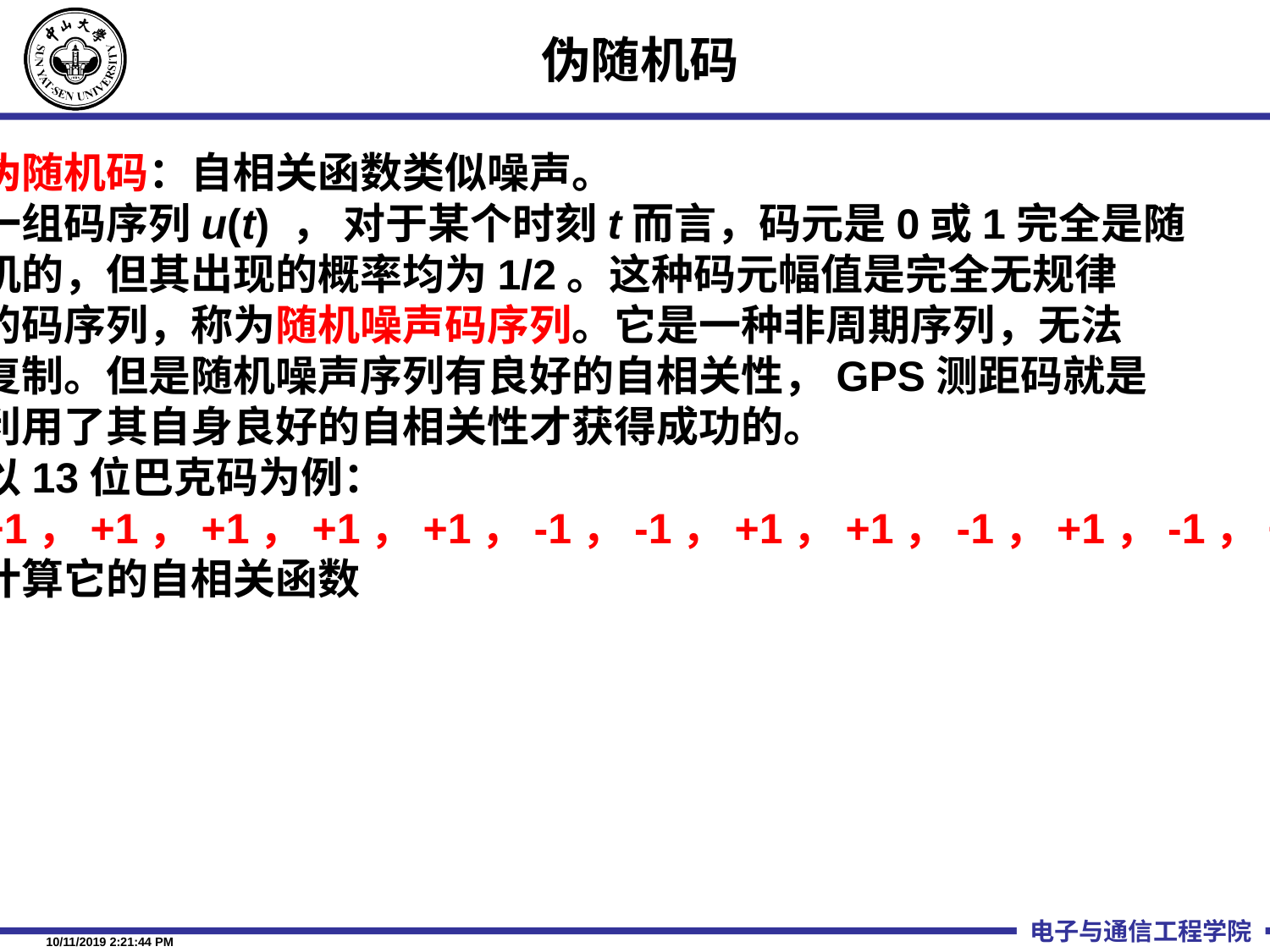

# 伪随机码
伪随机码：自相关函数类似噪声。
一组码序列u(t) ， 对于某个时刻t而言，码元是0或1完全是随
机的，但其出现的概率均为1/2。这种码元幅值是完全无规律
的码序列，称为随机噪声码序列。它是一种非周期序列，无法
复制。但是随机噪声序列有良好的自相关性，GPS测距码就是
利用了其自身良好的自相关性才获得成功的。
以13位巴克码为例：
+1，+1，+1，+1，+1，-1，-1，+1，+1，-1，+1，-1，+1
计算它的自相关函数